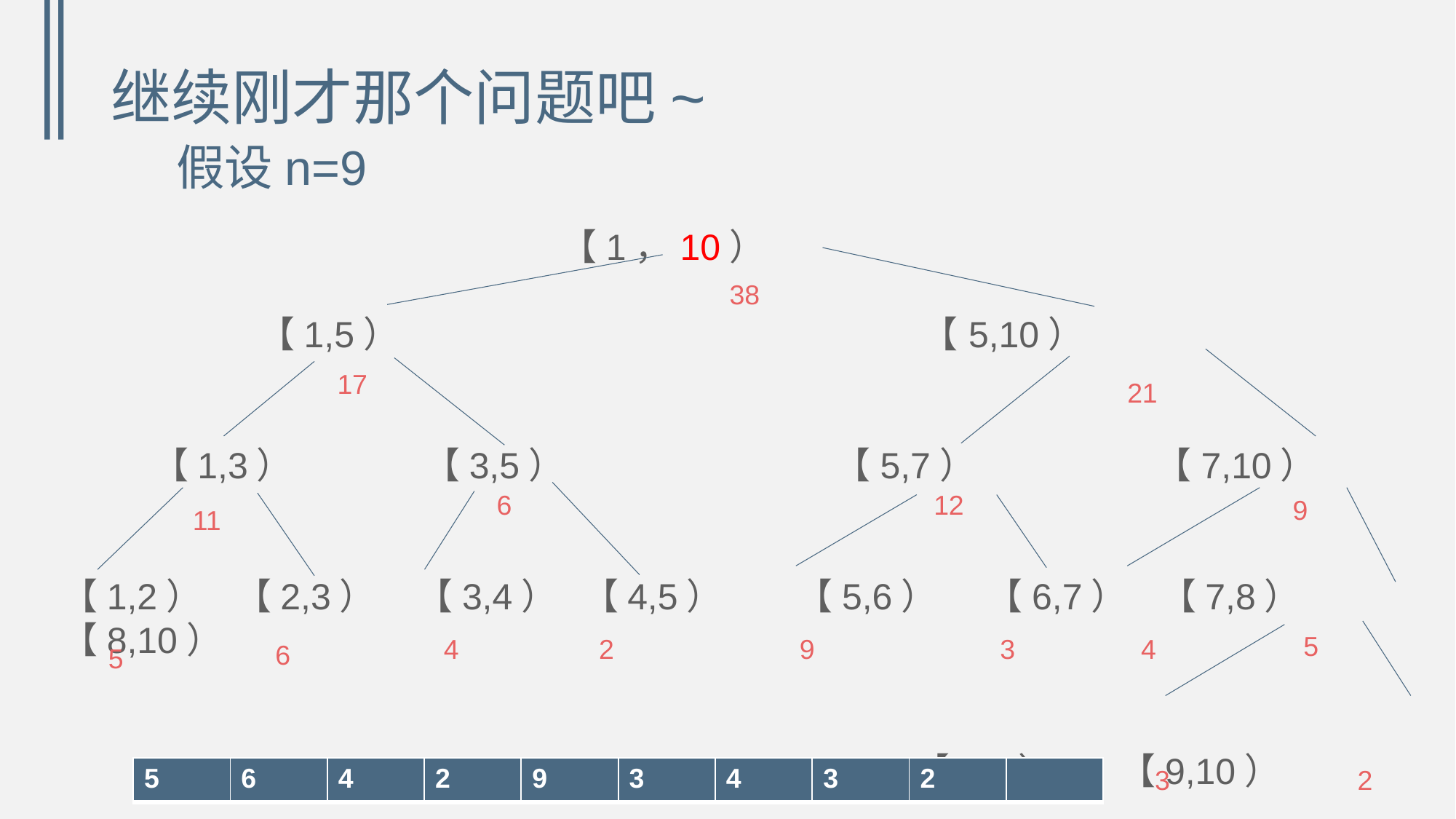

# 继续刚才那个问题吧~ 假设n=9
                                                                              【1，10）

                       【1,5）                                                                【5,10）

          【1,3）                【3,5）                                 【5,7）                      【7,10）

【1,2）    【2,3）     【3,4）   【4,5）         【5,6）      【6,7）    【7,8）   【8,10）

                                                                                                       【8,9）        【9,10）
38
17
21
6
12
9
11
5
4
2
9
3
4
6
5
3
2
| 5 | 6 | 4 | 2 | 9 | 3 | 4 | 3 | 2 |  |
| --- | --- | --- | --- | --- | --- | --- | --- | --- | --- |